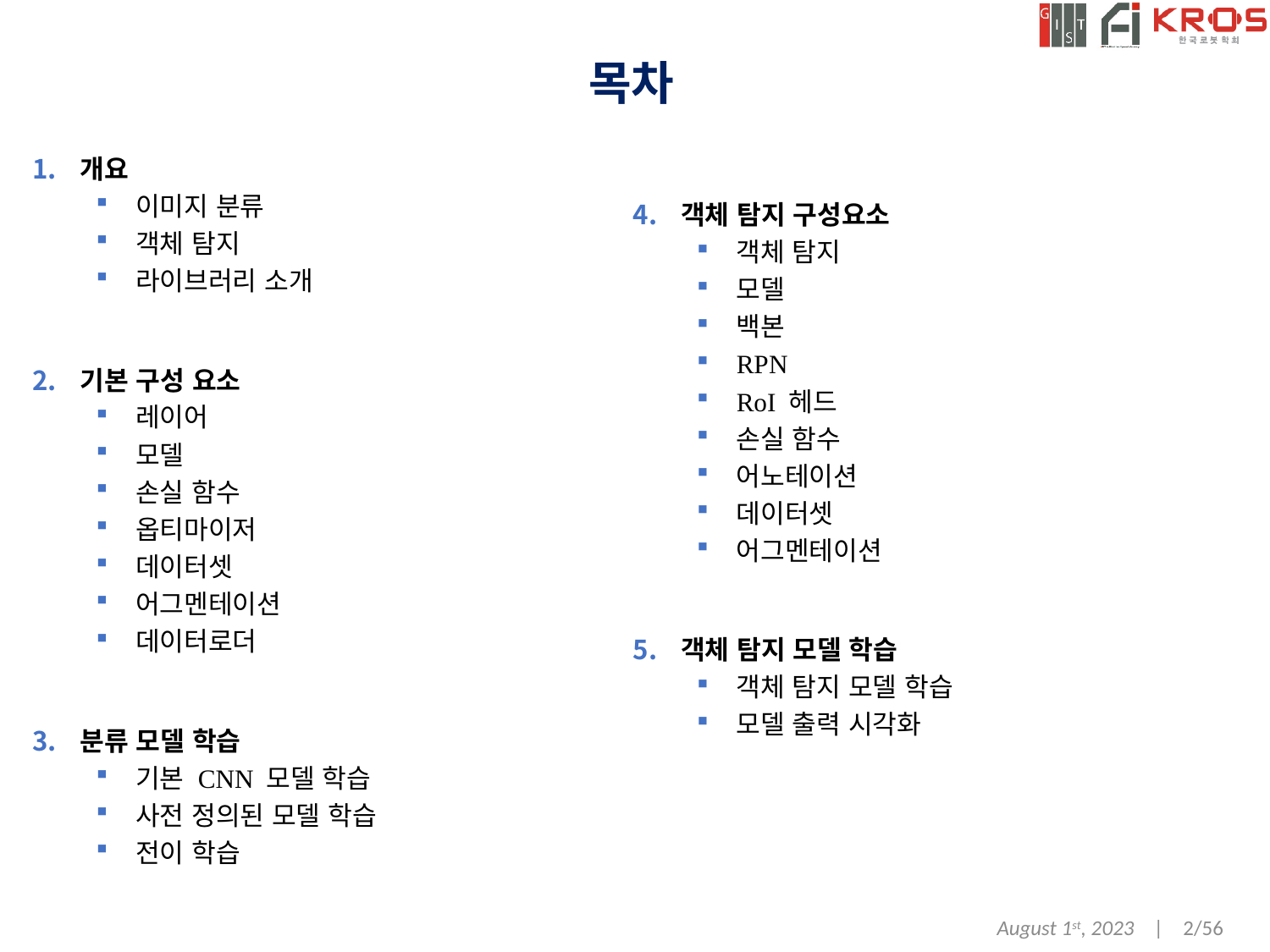

# 목차
개요
이미지 분류
객체 탐지
라이브러리 소개

기본 구성 요소
레이어
모델
손실 함수
옵티마이저
데이터셋
어그멘테이션
데이터로더

분류 모델 학습
기본 CNN 모델 학습
사전 정의된 모델 학습
전이 학습

객체 탐지 구성요소
객체 탐지
모델
백본
RPN
RoI 헤드
손실 함수
어노테이션
데이터셋
어그멘테이션

객체 탐지 모델 학습
객체 탐지 모델 학습
모델 출력 시각화

August 1st, 2023    |    2/56